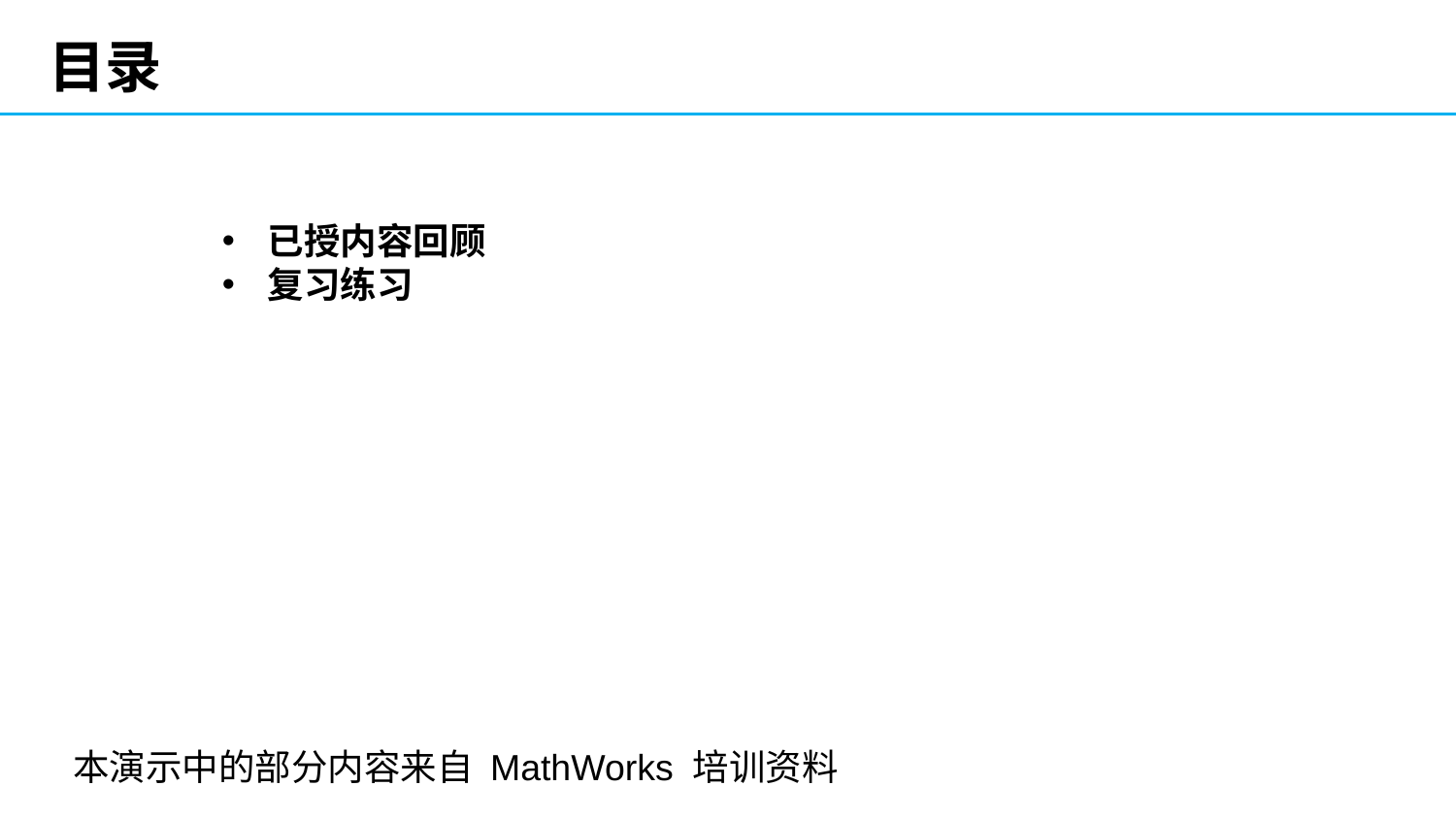

# 目录
已授内容回顾
复习练习
本演示中的部分内容来自 MathWorks 培训资料